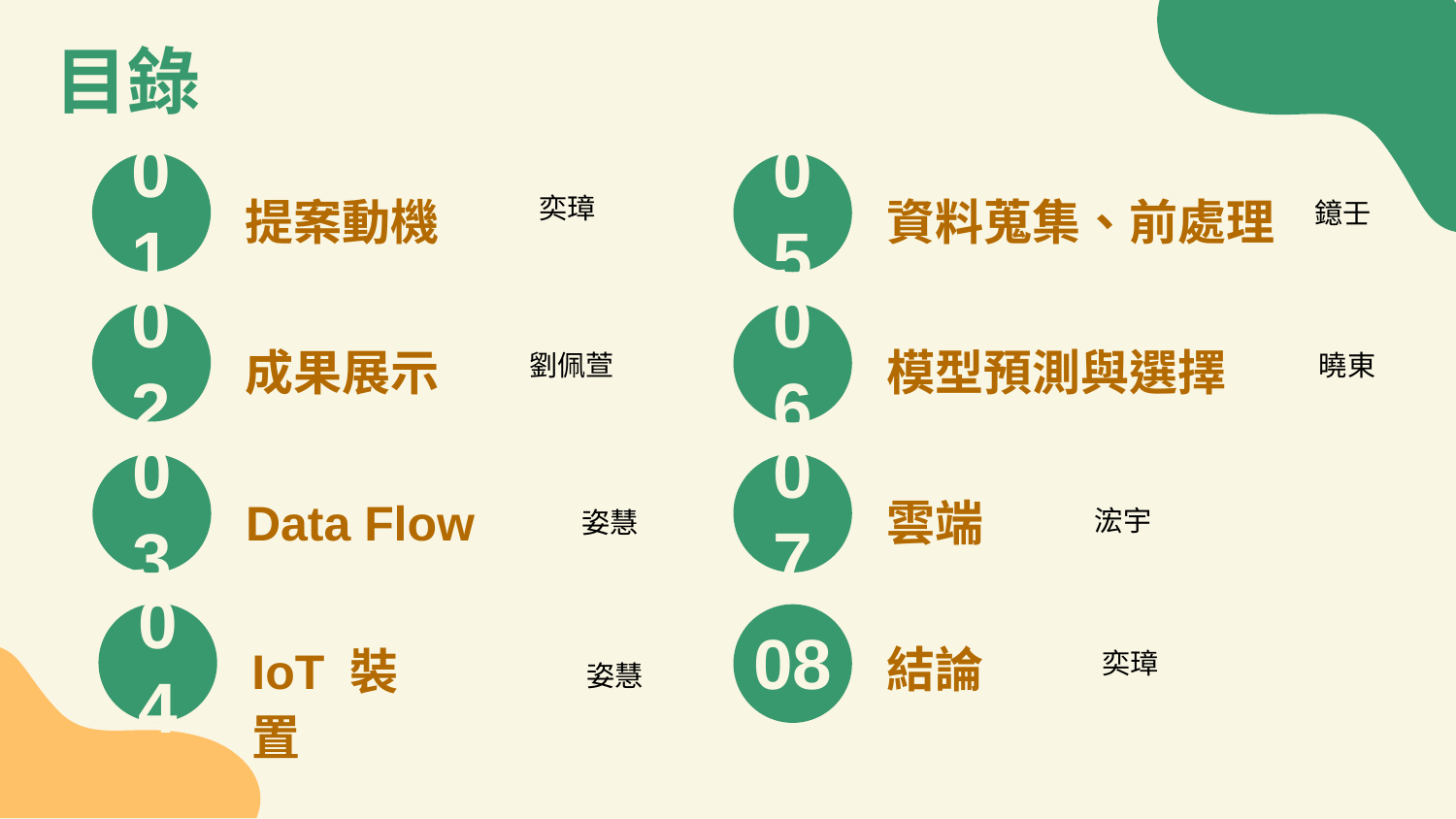

目錄
01
05

提案動機
資料蒐集、前處理
奕璋
鐿壬

06
02

成果展示
模型預測與選擇
劉佩萱
曉東
07
03

雲端
Data Flow
浤宇
姿慧
08

04

結論
IoT 裝置
奕璋
姿慧